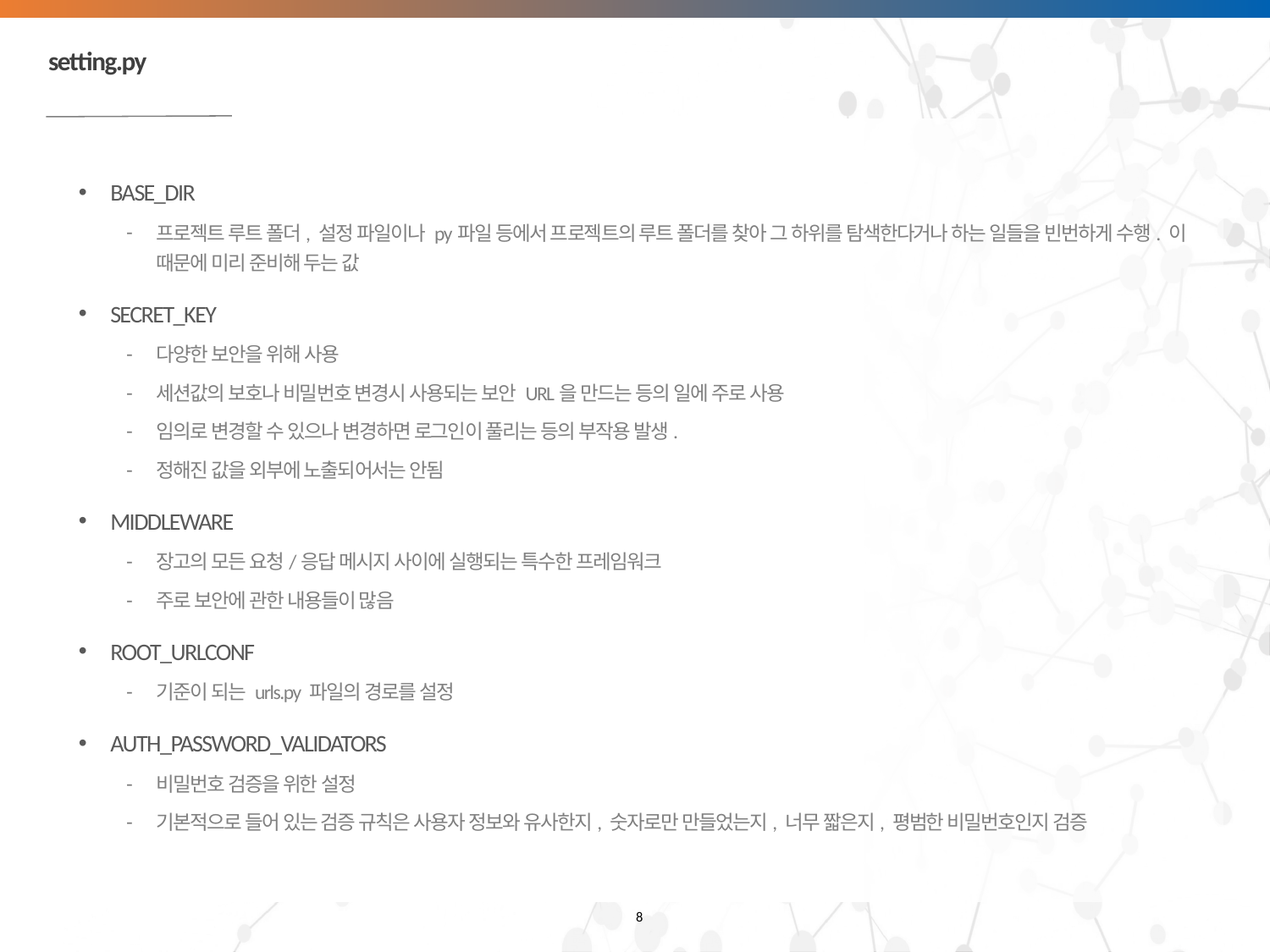

# setting.py

BASE_DIR
프로젝트 루트 폴더, 설정 파일이나 py파일 등에서 프로젝트의 루트 폴더를 찾아 그 하위를 탐색한다거나 하는 일들을 빈번하게 수행. 이 때문에 미리 준비해 두는 값
SECRET_KEY
다양한 보안을 위해 사용
세션값의 보호나 비밀번호 변경시 사용되는 보안 URL을 만드는 등의 일에 주로 사용
임의로 변경할 수 있으나 변경하면 로그인이 풀리는 등의 부작용 발생.
정해진 값을 외부에 노출되어서는 안됨
MIDDLEWARE
장고의 모든 요청/응답 메시지 사이에 실행되는 특수한 프레임워크
주로 보안에 관한 내용들이 많음
ROOT_URLCONF
기준이 되는 urls.py 파일의 경로를 설정
AUTH_PASSWORD_VALIDATORS
비밀번호 검증을 위한 설정
기본적으로 들어 있는 검증 규칙은 사용자 정보와 유사한지, 숫자로만 만들었는지, 너무 짧은지, 평범한 비밀번호인지 검증
8